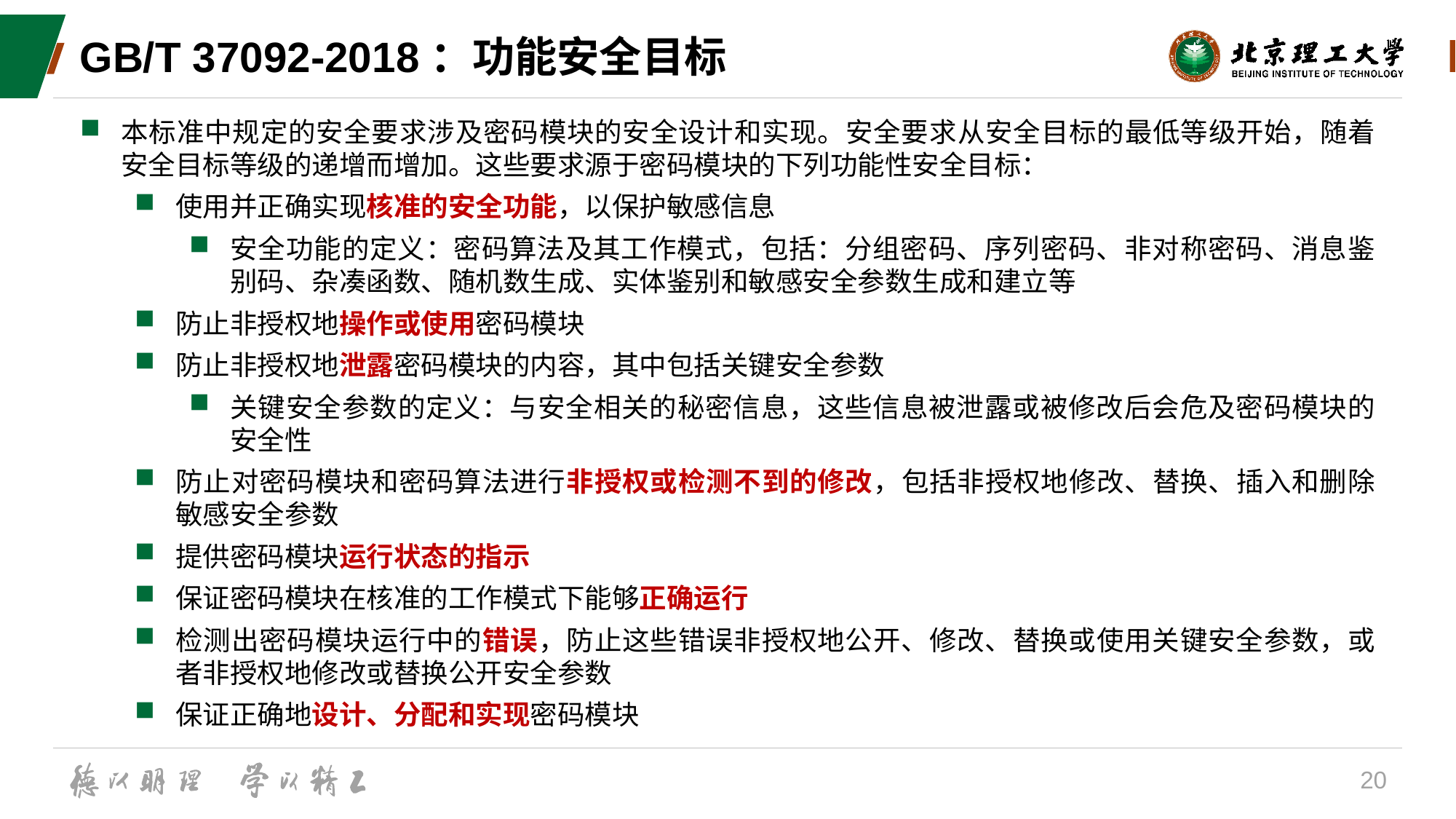

# GB/T 37092-2018：功能安全目标
本标准中规定的安全要求涉及密码模块的安全设计和实现。安全要求从安全目标的最低等级开始，随着安全目标等级的递增而增加。这些要求源于密码模块的下列功能性安全目标：
使用并正确实现核准的安全功能，以保护敏感信息
安全功能的定义：密码算法及其工作模式，包括：分组密码、序列密码、非对称密码、消息鉴别码、杂凑函数、随机数生成、实体鉴别和敏感安全参数生成和建立等
防止非授权地操作或使用密码模块
防止非授权地泄露密码模块的内容，其中包括关键安全参数
关键安全参数的定义：与安全相关的秘密信息，这些信息被泄露或被修改后会危及密码模块的安全性
防止对密码模块和密码算法进行非授权或检测不到的修改，包括非授权地修改、替换、插入和删除敏感安全参数
提供密码模块运行状态的指示
保证密码模块在核准的工作模式下能够正确运行
检测出密码模块运行中的错误，防止这些错误非授权地公开、修改、替换或使用关键安全参数，或者非授权地修改或替换公开安全参数
保证正确地设计、分配和实现密码模块